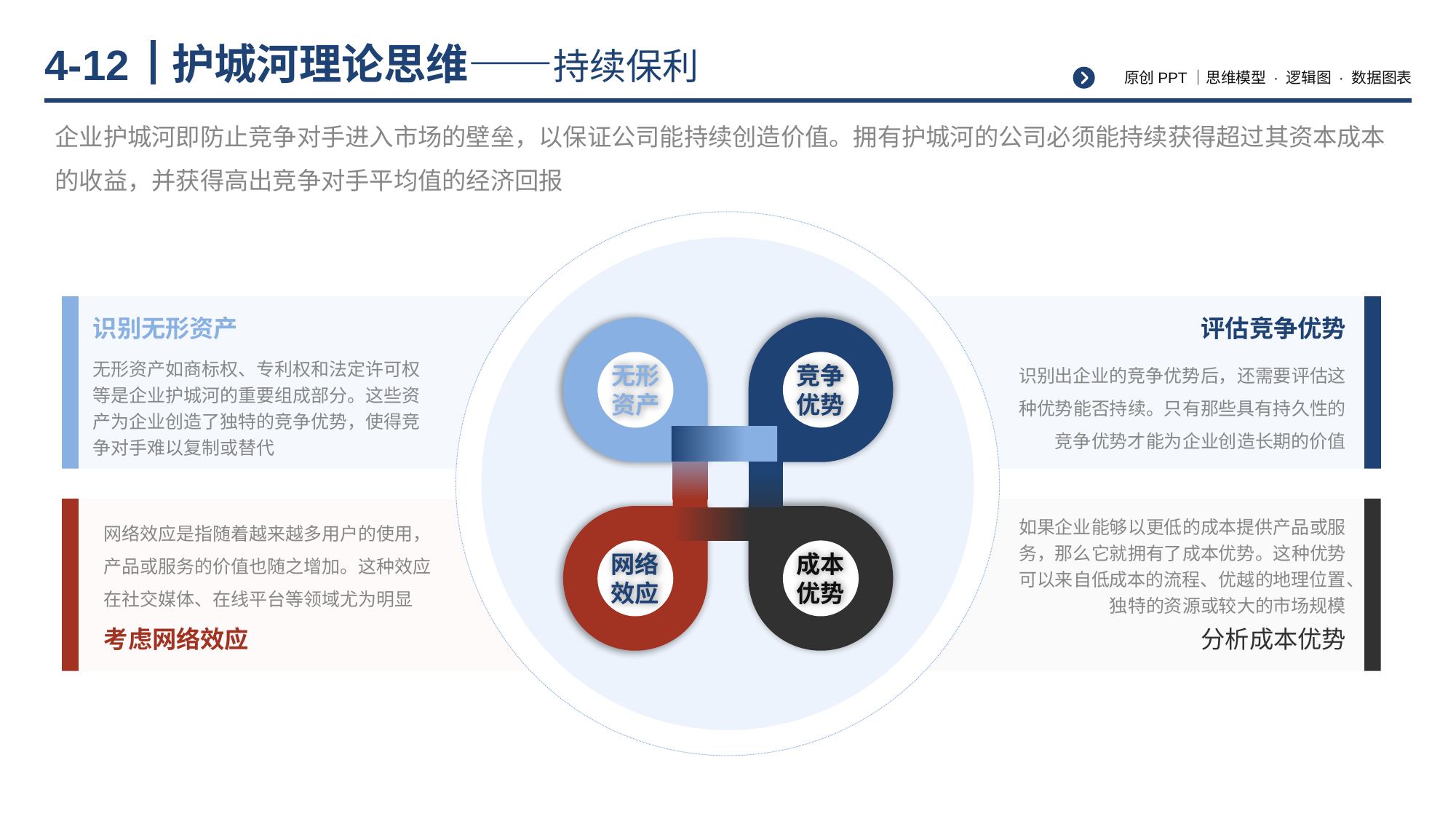

# 护城河理论思维——持续保利
4-12
企业护城河即防止竞争对手进入市场的壁垒，以保证公司能持续创造价值。拥有护城河的公司必须能持续获得超过其资本成本的收益，并获得高出竞争对手平均值的经济回报

竞争优势

无形资产

网络
效应

成本
优势

识别无形资产
无形资产如商标权、专利权和法定许可权等是企业护城河的重要组成部分。这些资产为企业创造了独特的竞争优势，使得竞争对手难以复制或替代
评估竞争优势
识别出企业的竞争优势后，还需要评估这种优势能否持续。只有那些具有持久性的竞争优势才能为企业创造长期的价值
网络效应是指随着越来越多用户的使用，产品或服务的价值也随之增加。这种效应在社交媒体、在线平台等领域尤为明显
考虑网络效应
如果企业能够以更低的成本提供产品或服务，那么它就拥有了成本优势。这种优势可以来自低成本的流程、优越的地理位置、独特的资源或较大的市场规模
分析成本优势